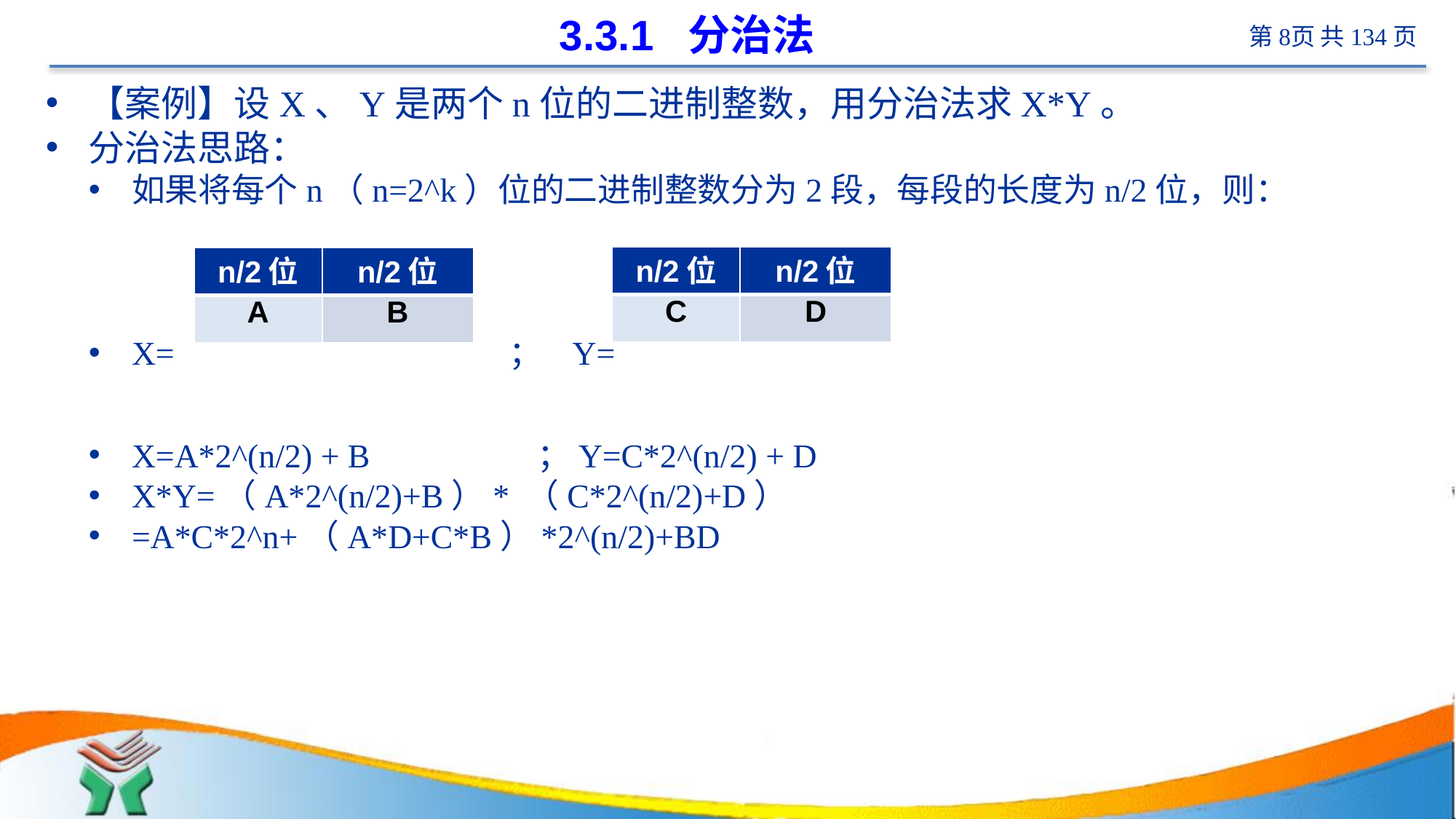

# 3.3.1  分治法
【案例】设X、Y是两个n位的二进制整数，用分治法求X*Y。
分治法思路：
如果将每个n（n=2^k）位的二进制整数分为2段，每段的长度为n/2位，则：

X=                                       ；   Y=

X=A*2^(n/2) + B                   ；Y=C*2^(n/2) + D
X*Y=（A*2^(n/2)+B）* （C*2^(n/2)+D）
=A*C*2^n+（A*D+C*B）*2^(n/2)+BD

| n/2位 | n/2位 |
| --- | --- |
| C | D |
| n/2位 | n/2位 |
| --- | --- |
| A | B |